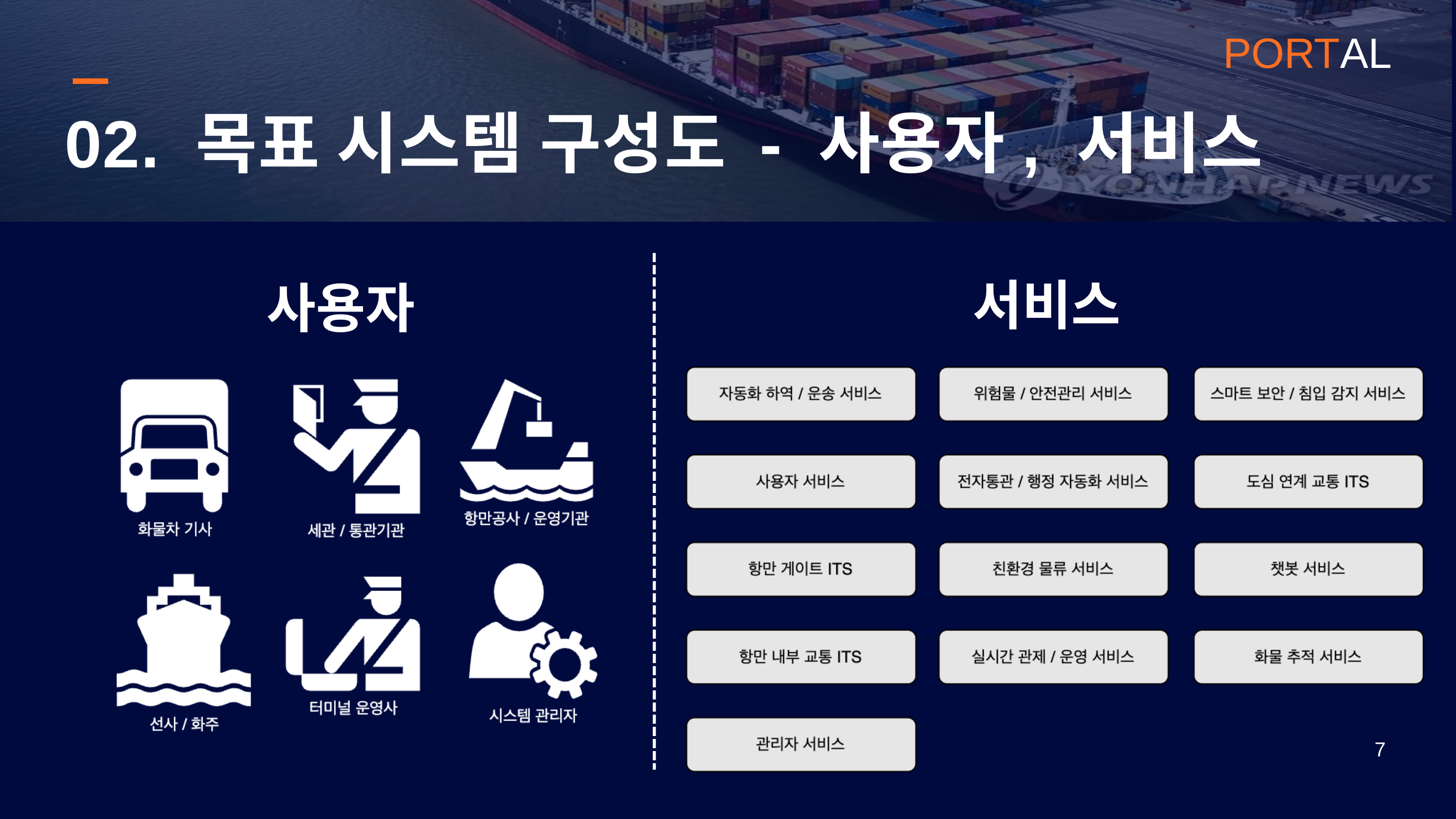

PORTAL

02. 목표 시스템 구성도 - 사용자, 서비스

서비스
사용자

7